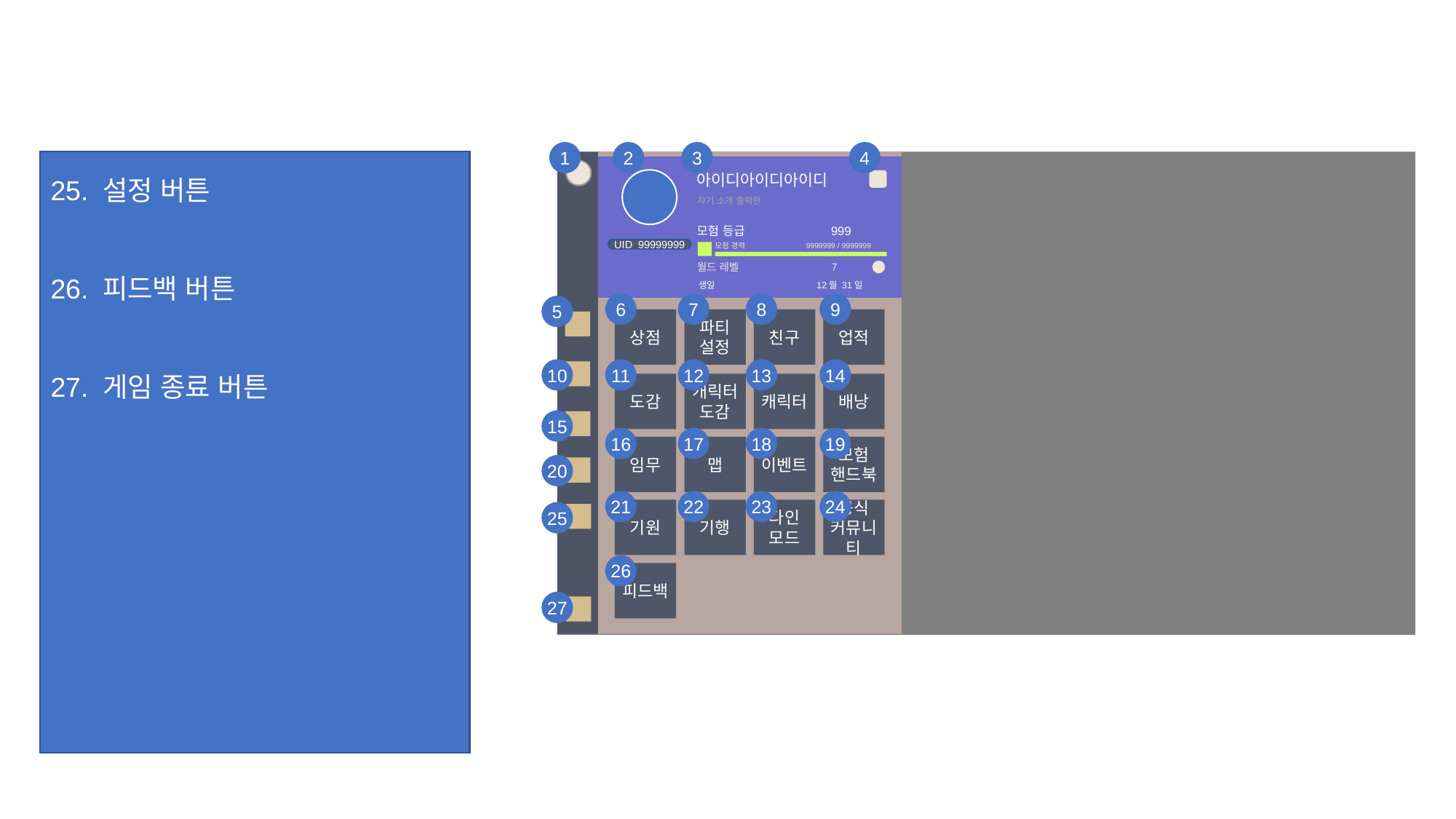

1
2
3
4
25. 설정 버튼

26. 피드백 버튼

27. 게임 종료 버튼

아이디아이디아이디

자기 소개 출력란
모험 등급                        999
UID  99999999
모험 경력                           9999999 / 9999999

월드 레벨                               7

생일                                       12월 31일
6
7
8
9
5
상점
파티
설정
친구
업적

10
11
12
13
14

도감
캐릭터 도감
캐릭터
배낭
15

16
17
18
19
임무
맵
이벤트
모험
핸드북
20

21
22
23
24
기원
기행
다인
모드
공식 커뮤니티
25

26
피드백
27